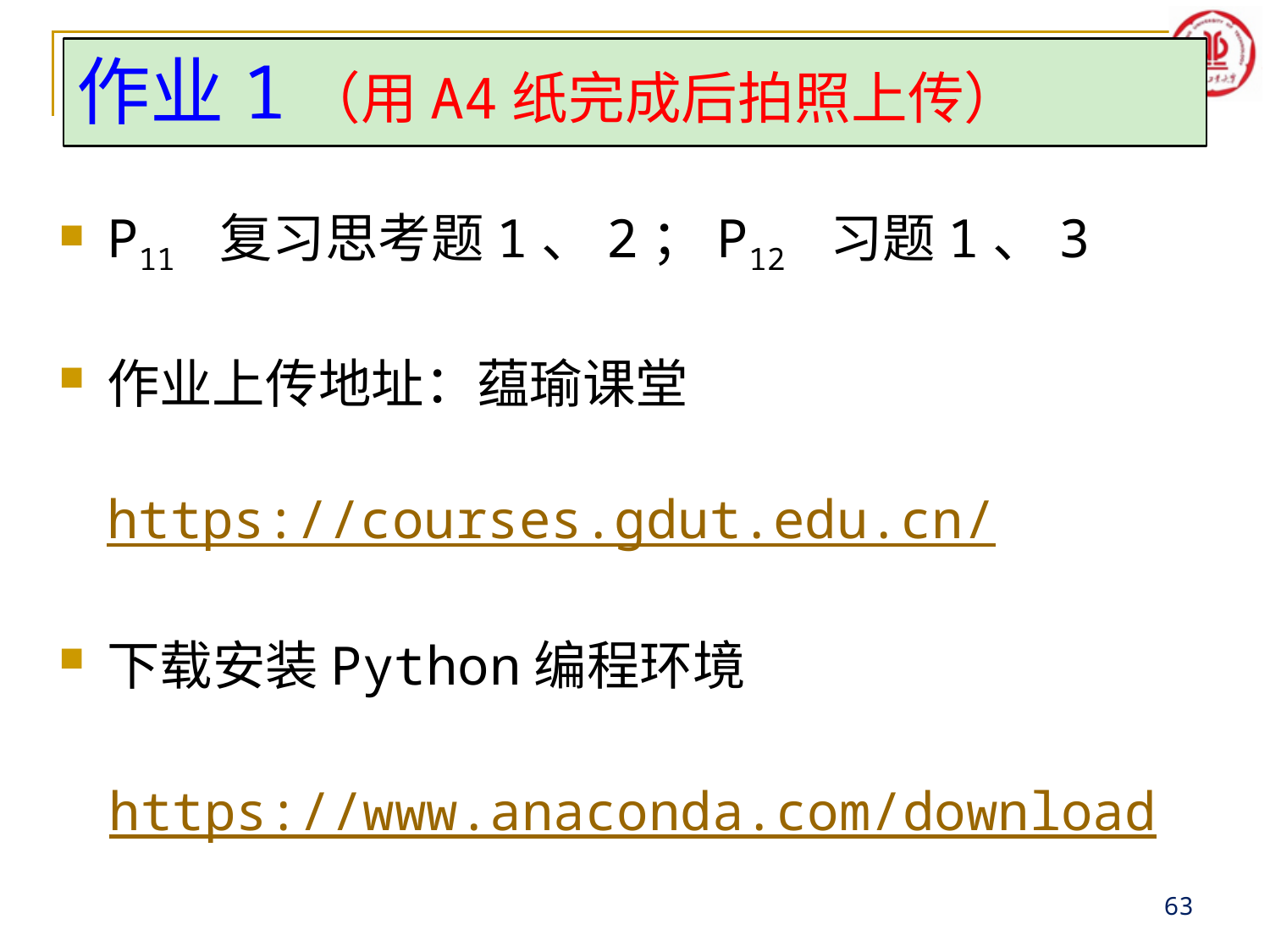

# 作业1（用A4纸完成后拍照上传）
P11 复习思考题1、2；P12 习题1、3
作业上传地址：蕴瑜课堂https://courses.gdut.edu.cn/
下载安装Python编程环境
https://www.anaconda.com/download
63